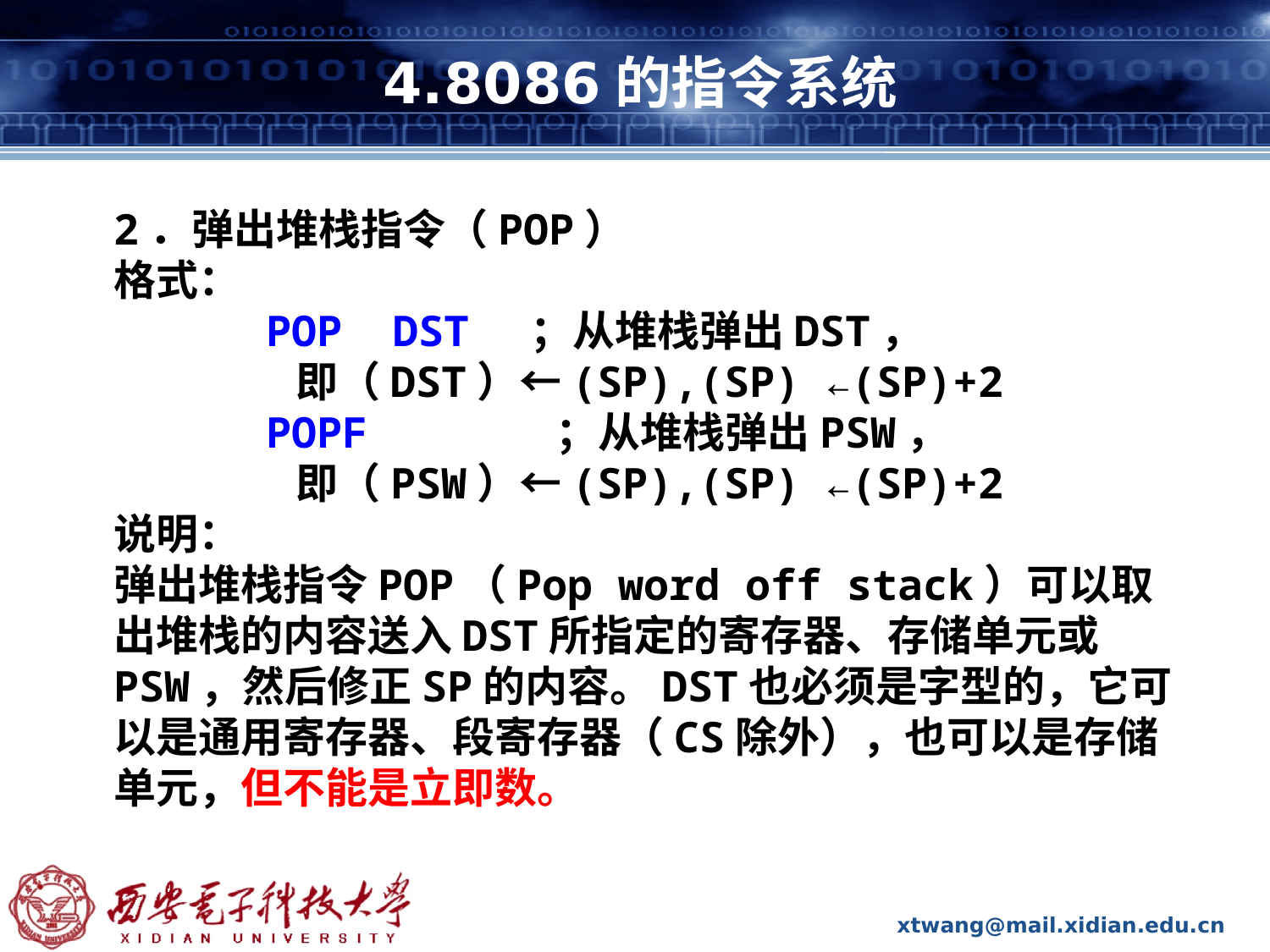

# 4.8086的指令系统
2．弹出堆栈指令（POP）
格式：
      POP  DST  ；从堆栈弹出DST，
                  即（DST）←(SP),(SP) ←(SP)+2
      POPF       ；从堆栈弹出PSW，
                  即（PSW）←(SP),(SP) ←(SP)+2
说明：
弹出堆栈指令POP（Pop word off stack）可以取出堆栈的内容送入DST所指定的寄存器、存储单元或PSW，然后修正SP的内容。DST也必须是字型的，它可以是通用寄存器、段寄存器（CS除外），也可以是存储单元，但不能是立即数。